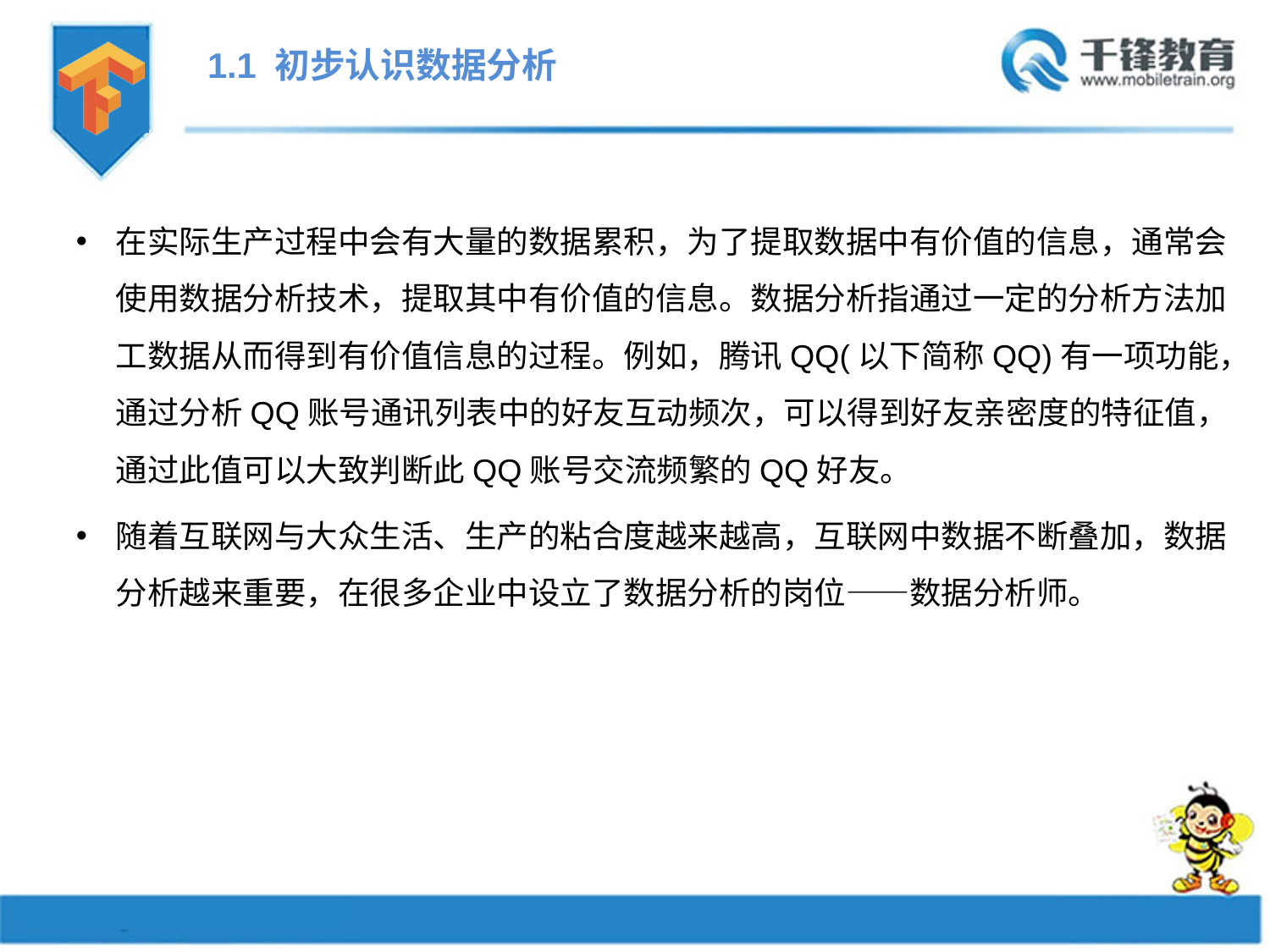

1.1 初步认识数据分析
在实际生产过程中会有大量的数据累积，为了提取数据中有价值的信息，通常会使用数据分析技术，提取其中有价值的信息。数据分析指通过一定的分析方法加工数据从而得到有价值信息的过程。例如，腾讯QQ(以下简称QQ)有一项功能，通过分析QQ账号通讯列表中的好友互动频次，可以得到好友亲密度的特征值，通过此值可以大致判断此QQ账号交流频繁的QQ好友。
随着互联网与大众生活、生产的粘合度越来越高，互联网中数据不断叠加，数据分析越来重要，在很多企业中设立了数据分析的岗位——数据分析师。